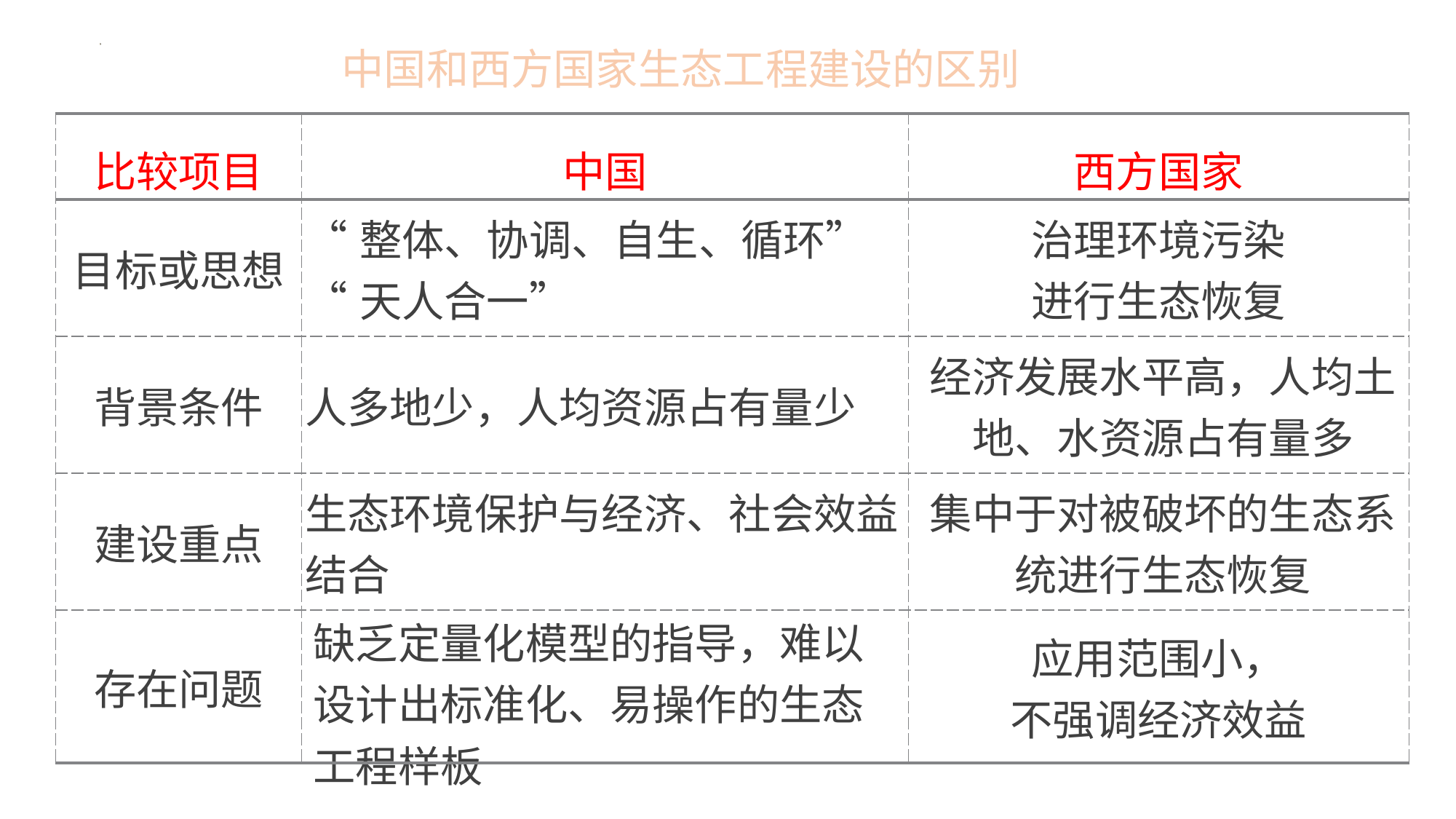

中国和西方国家生态工程建设的区别
| 比较项目 | 中国 | 西方国家 |
| --- | --- | --- |
| 目标或思想 | “整体、协调、自生、循环” “天人合一” | 治理环境污染 进行生态恢复 |
| 背景条件 | 人多地少，人均资源占有量少 | 经济发展水平高，人均土地、水资源占有量多 |
| 建设重点 | 生态环境保护与经济、社会效益结合 | 集中于对被破坏的生态系统进行生态恢复 |
| 存在问题 | 缺乏定量化模型的指导，难以设计出标准化、易操作的生态工程样板 | 应用范围小， 不强调经济效益 |